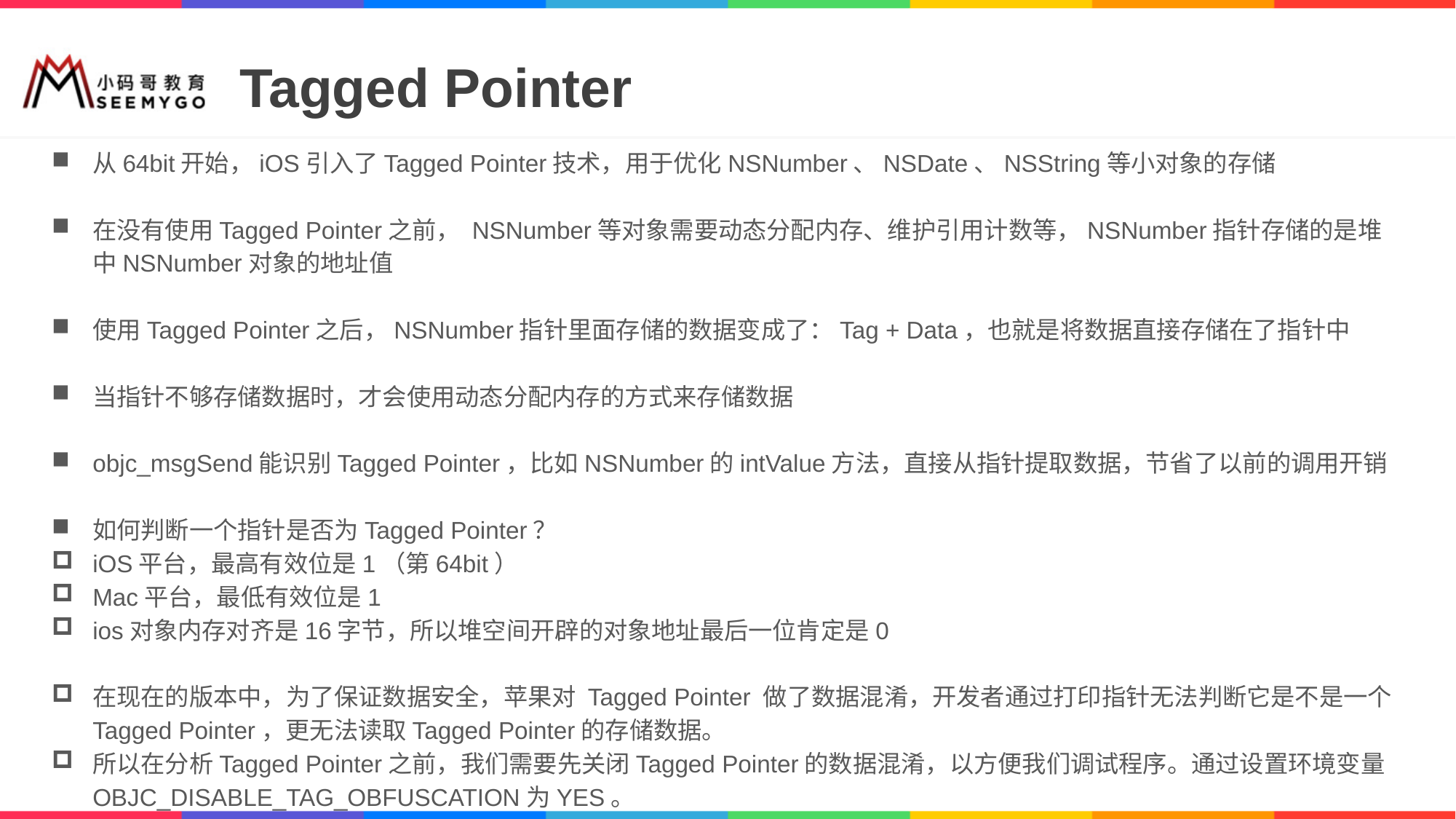

# Tagged Pointer
从64bit开始，iOS引入了Tagged Pointer技术，用于优化NSNumber、NSDate、NSString等小对象的存储

在没有使用Tagged Pointer之前， NSNumber等对象需要动态分配内存、维护引用计数等，NSNumber指针存储的是堆中NSNumber对象的地址值

使用Tagged Pointer之后，NSNumber指针里面存储的数据变成了：Tag + Data，也就是将数据直接存储在了指针中

当指针不够存储数据时，才会使用动态分配内存的方式来存储数据

objc_msgSend能识别Tagged Pointer，比如NSNumber的intValue方法，直接从指针提取数据，节省了以前的调用开销

如何判断一个指针是否为Tagged Pointer？
iOS平台，最高有效位是1（第64bit）
Mac平台，最低有效位是1
ios对象内存对齐是16字节，所以堆空间开辟的对象地址最后一位肯定是0

在现在的版本中，为了保证数据安全，苹果对 Tagged Pointer 做了数据混淆，开发者通过打印指针无法判断它是不是一个Tagged Pointer，更无法读取Tagged Pointer的存储数据。
所以在分析Tagged Pointer之前，我们需要先关闭Tagged Pointer的数据混淆，以方便我们调试程序。通过设置环境变量OBJC_DISABLE_TAG_OBFUSCATION为YES。